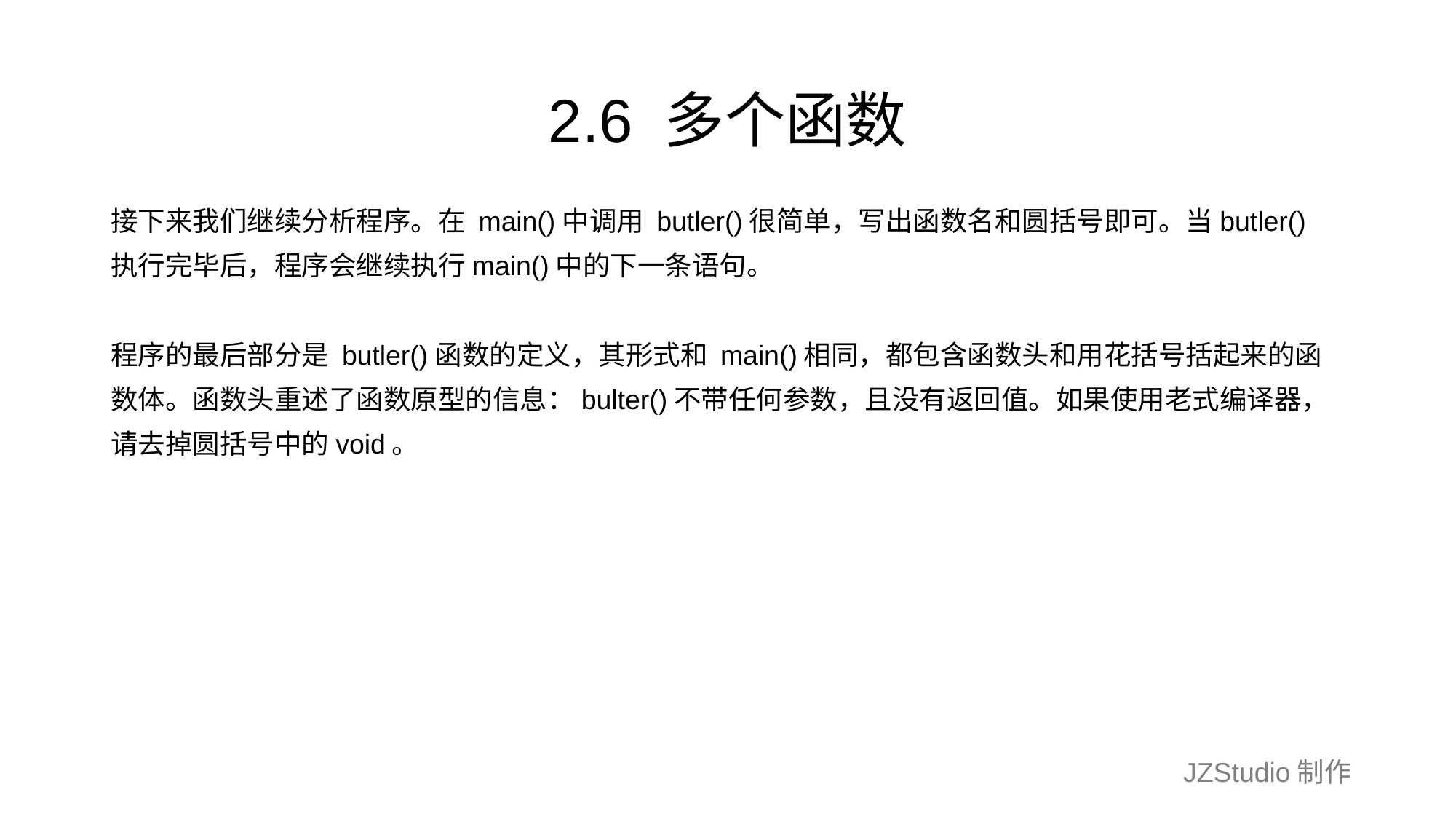

# 2.6 多个函数
接下来我们继续分析程序。在 main()中调用 butler()很简单，写出函数名和圆括号即可。当butler()
执行完毕后，程序会继续执行main()中的下一条语句。

程序的最后部分是 butler()函数的定义，其形式和 main()相同，都包含函数头和用花括号括起来的函
数体。函数头重述了函数原型的信息：bulter()不带任何参数，且没有返回值。如果使用老式编译器，
请去掉圆括号中的void。